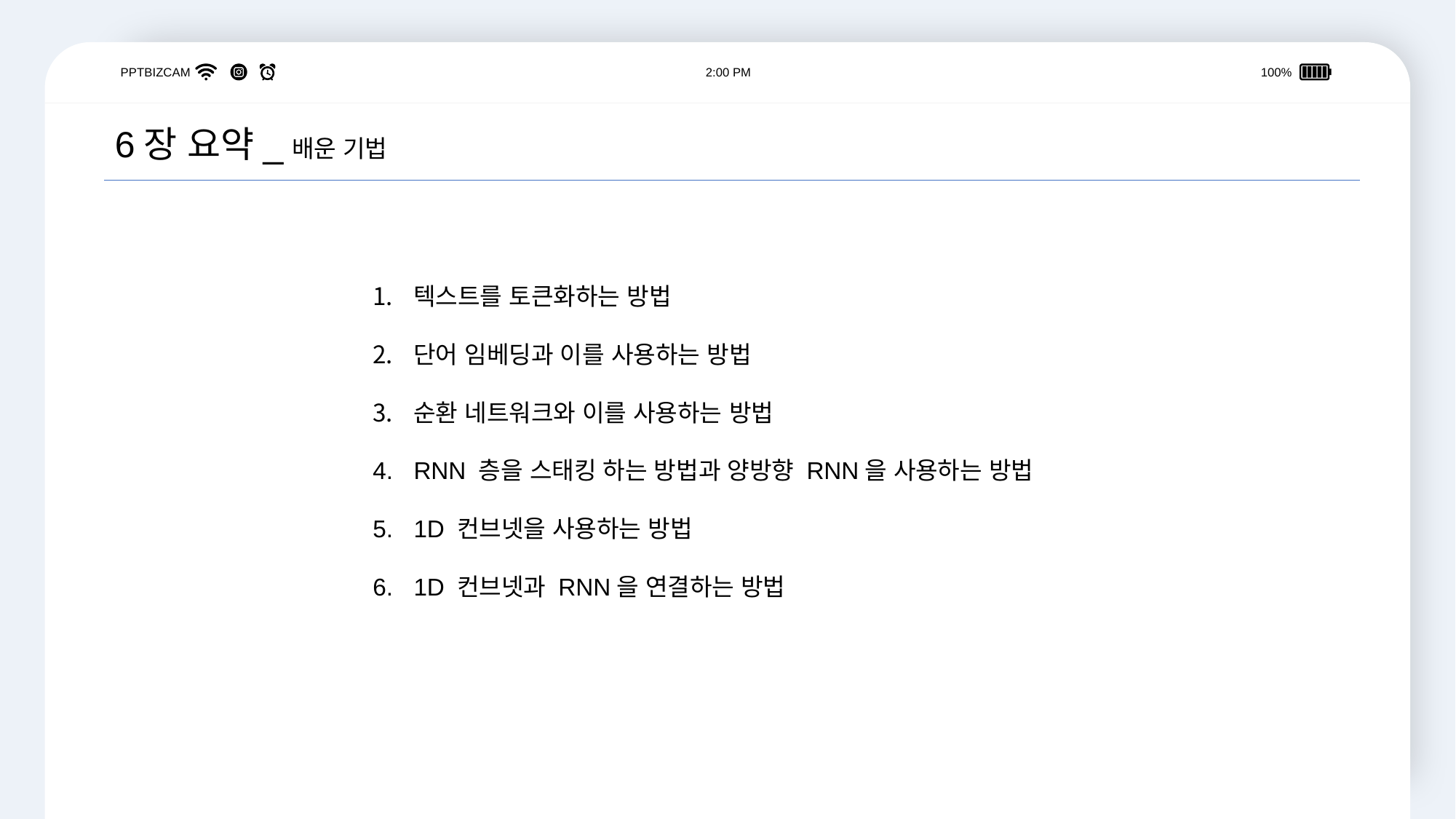

PPTBIZCAM
2:00 PM
100%

6장 요약_배운 기법
텍스트를 토큰화하는 방법

단어 임베딩과 이를 사용하는 방법

순환 네트워크와 이를 사용하는 방법

RNN 층을 스태킹 하는 방법과 양방향 RNN을 사용하는 방법

1D 컨브넷을 사용하는 방법

1D 컨브넷과 RNN을 연결하는 방법